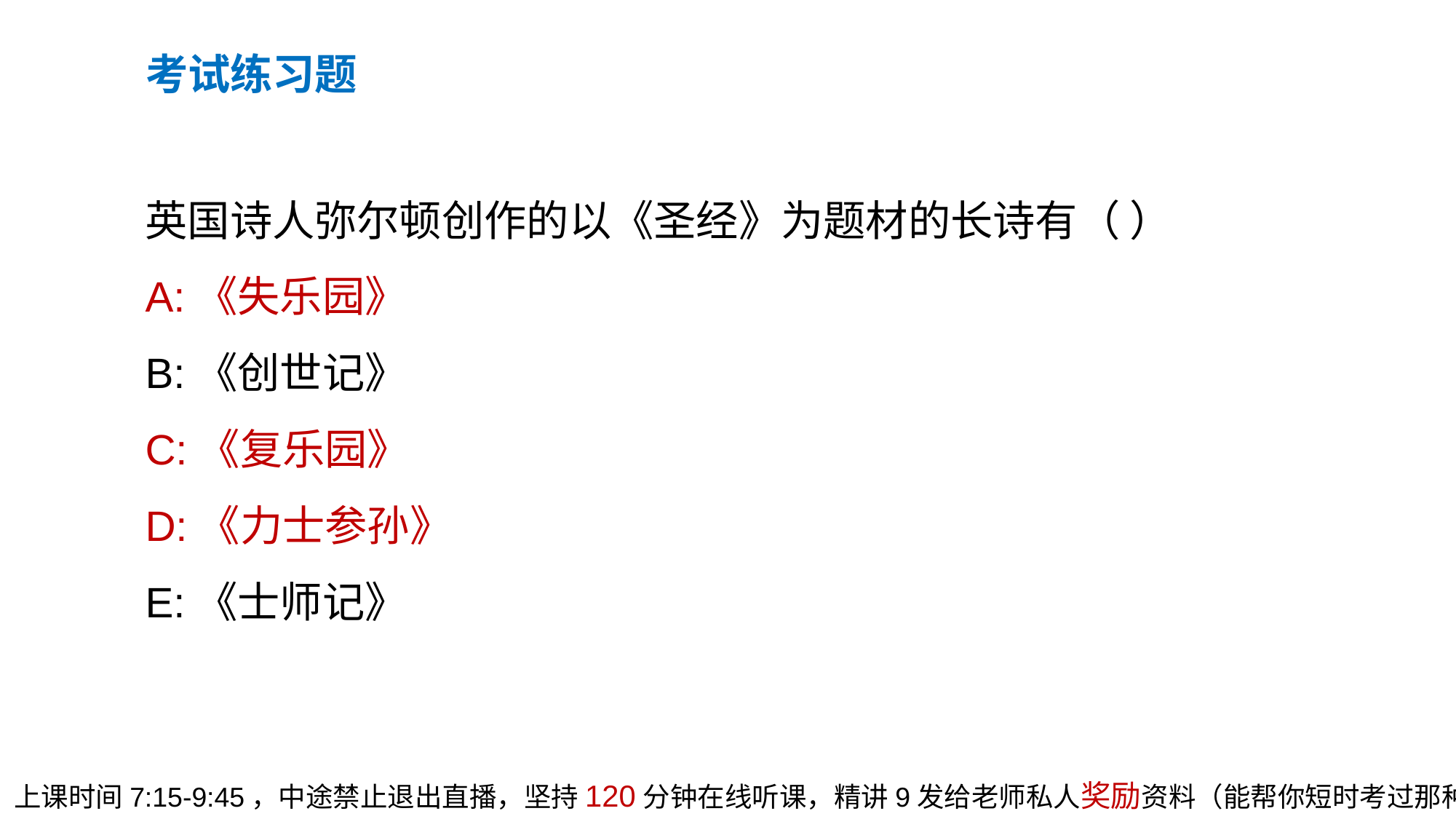

考试练习题
英国诗人弥尔顿创作的以《圣经》为题材的长诗有（ ）
A:《失乐园》
B:《创世记》
C:《复乐园》
D:《力士参孙》
E:《士师记》